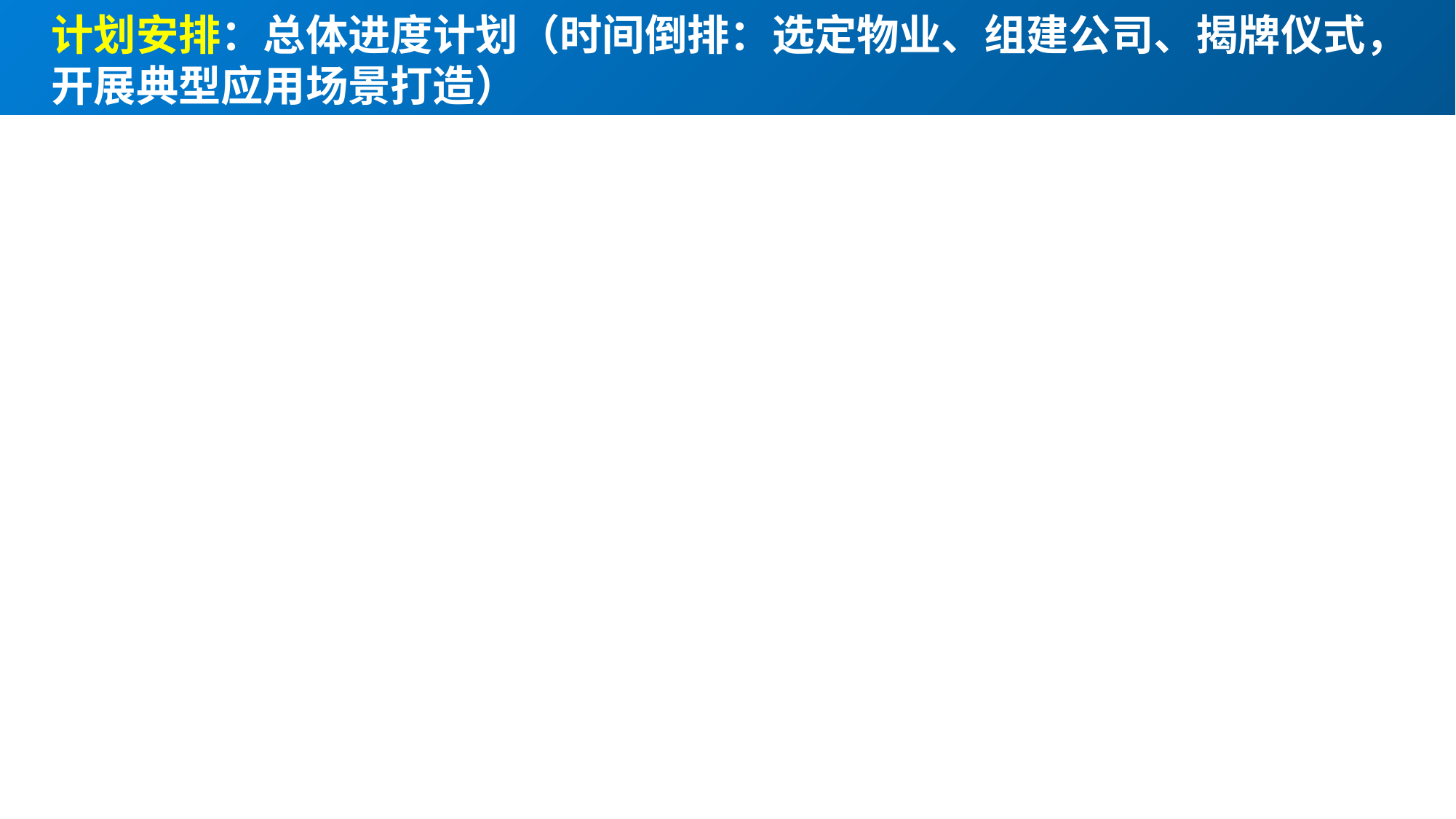

计划安排：总体进度计划（时间倒排：选定物业、组建公司、揭牌仪式，开展典型应用场景打造）
3类服务